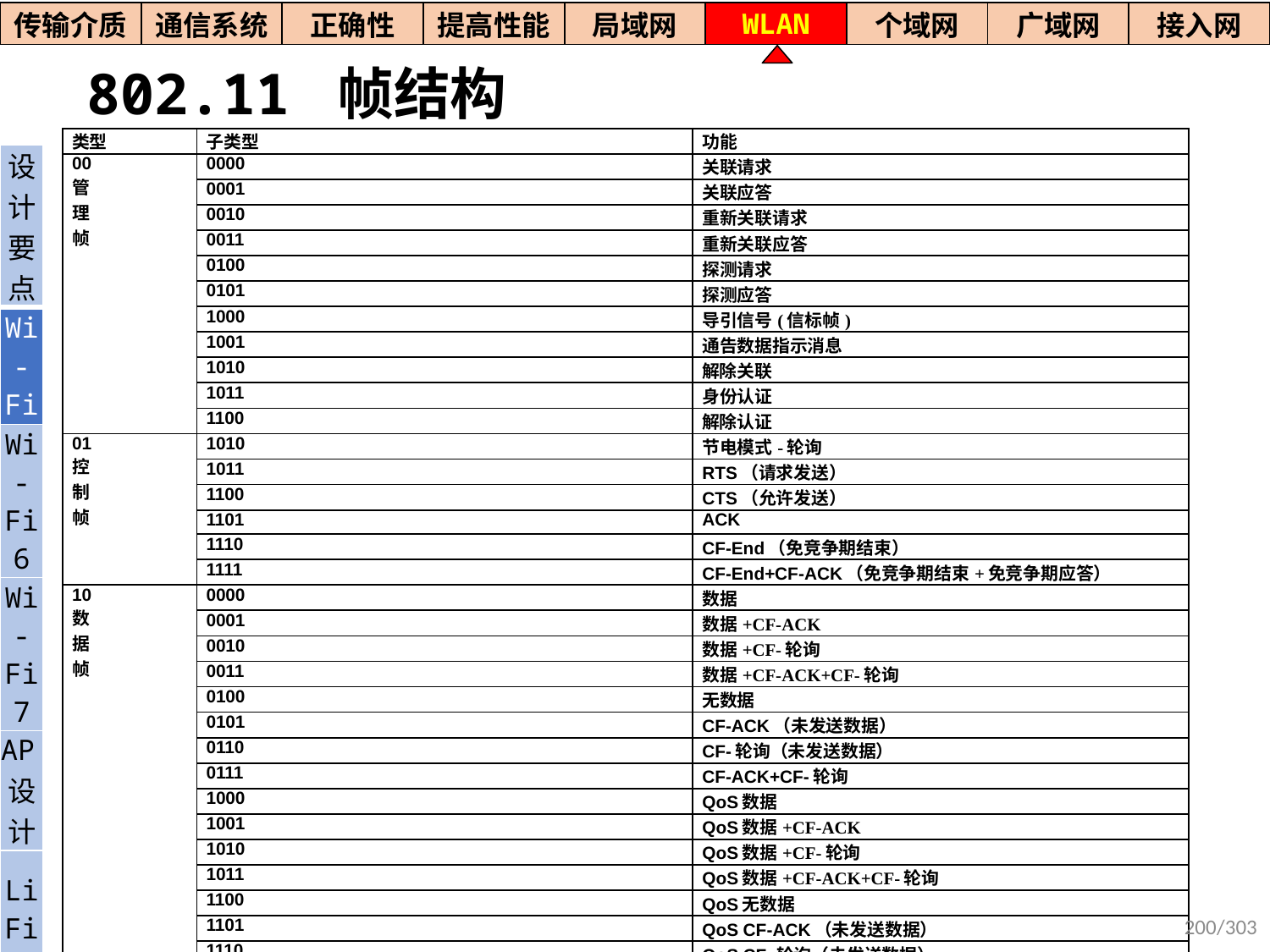

| 传输介质 | 通信系统 | 正确性 | 提高性能 | 局域网 | WLAN | 个域网 | 广域网 | 接入网 |
| --- | --- | --- | --- | --- | --- | --- | --- | --- |

# 802.11 帧结构
| 类型 | 子类型 | 功能 |
| --- | --- | --- |
| 00 管 理 帧 | 0000 | 关联请求 |
|  | 0001 | 关联应答 |
|  | 0010 | 重新关联请求 |
|  | 0011 | 重新关联应答 |
|  | 0100 | 探测请求 |
|  | 0101 | 探测应答 |
|  | 1000 | 导引信号(信标帧) |
|  | 1001 | 通告数据指示消息 |
|  | 1010 | 解除关联 |
|  | 1011 | 身份认证 |
|  | 1100 | 解除认证 |
| 01 控 制 帧 | 1010 | 节电模式-轮询 |
|  | 1011 | RTS（请求发送） |
|  | 1100 | CTS（允许发送） |
|  | 1101 | ACK |
|  | 1110 | CF-End（免竞争期结束） |
|  | 1111 | CF-End+CF-ACK（免竞争期结束+免竞争期应答） |
| 10 数 据 帧 | 0000 | 数据 |
|  | 0001 | 数据+CF-ACK |
|  | 0010 | 数据+CF-轮询 |
|  | 0011 | 数据+CF-ACK+CF-轮询 |
|  | 0100 | 无数据 |
|  | 0101 | CF-ACK（未发送数据） |
|  | 0110 | CF-轮询（未发送数据） |
|  | 0111 | CF-ACK+CF-轮询 |
|  | 1000 | QoS数据 |
|  | 1001 | QoS数据+CF-ACK |
|  | 1010 | QoS数据+CF-轮询 |
|  | 1011 | QoS数据+CF-ACK+CF-轮询 |
|  | 1100 | QoS无数据 |
|  | 1101 | QoS CF-ACK（未发送数据） |
|  | 1110 | QoS CF-轮询（未发送数据） |
|  | 1111 | QoS CF-ACK+CF-轮询 |

| 设计要点 |
| --- |
| Wi- Fi |
| Wi-Fi6 |
| Wi-Fi7 |
| AP设计 |
| Li Fi |
200/303